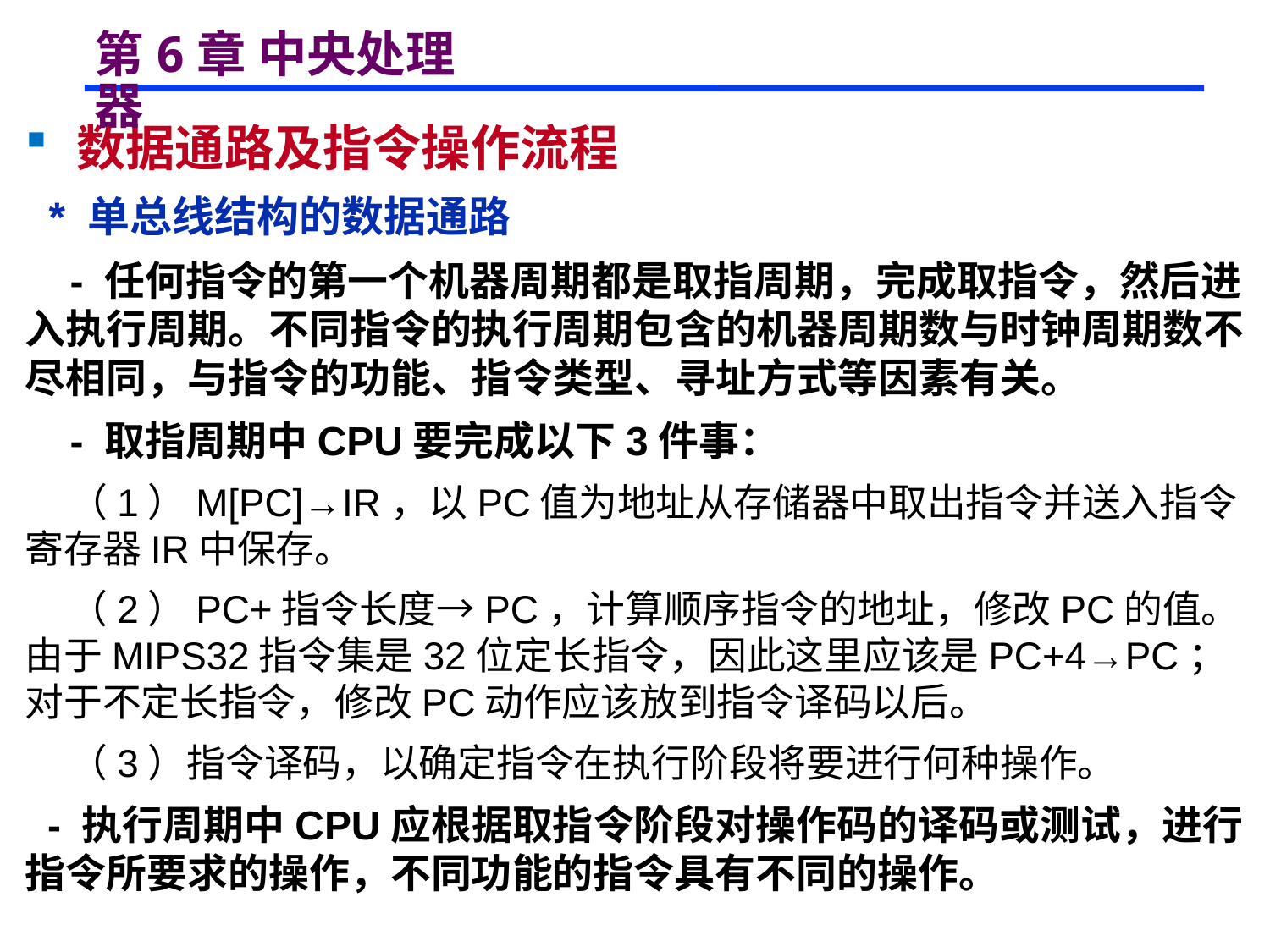

# 第6章 中央处理器
 数据通路及指令操作流程
  * 单总线结构的数据通路
    - 任何指令的第一个机器周期都是取指周期，完成取指令，然后进入执行周期。不同指令的执行周期包含的机器周期数与时钟周期数不尽相同，与指令的功能、指令类型、寻址方式等因素有关。
    - 取指周期中CPU要完成以下3件事：
    （1）M[PC]→IR，以PC值为地址从存储器中取出指令并送入指令寄存器IR中保存。
    （2）PC+指令长度→PC，计算顺序指令的地址，修改PC的值。由于MIPS32指令集是32位定长指令，因此这里应该是PC+4→PC；对于不定长指令，修改PC动作应该放到指令译码以后。
    （3）指令译码，以确定指令在执行阶段将要进行何种操作。
  - 执行周期中CPU应根据取指令阶段对操作码的译码或测试，进行指令所要求的操作，不同功能的指令具有不同的操作。